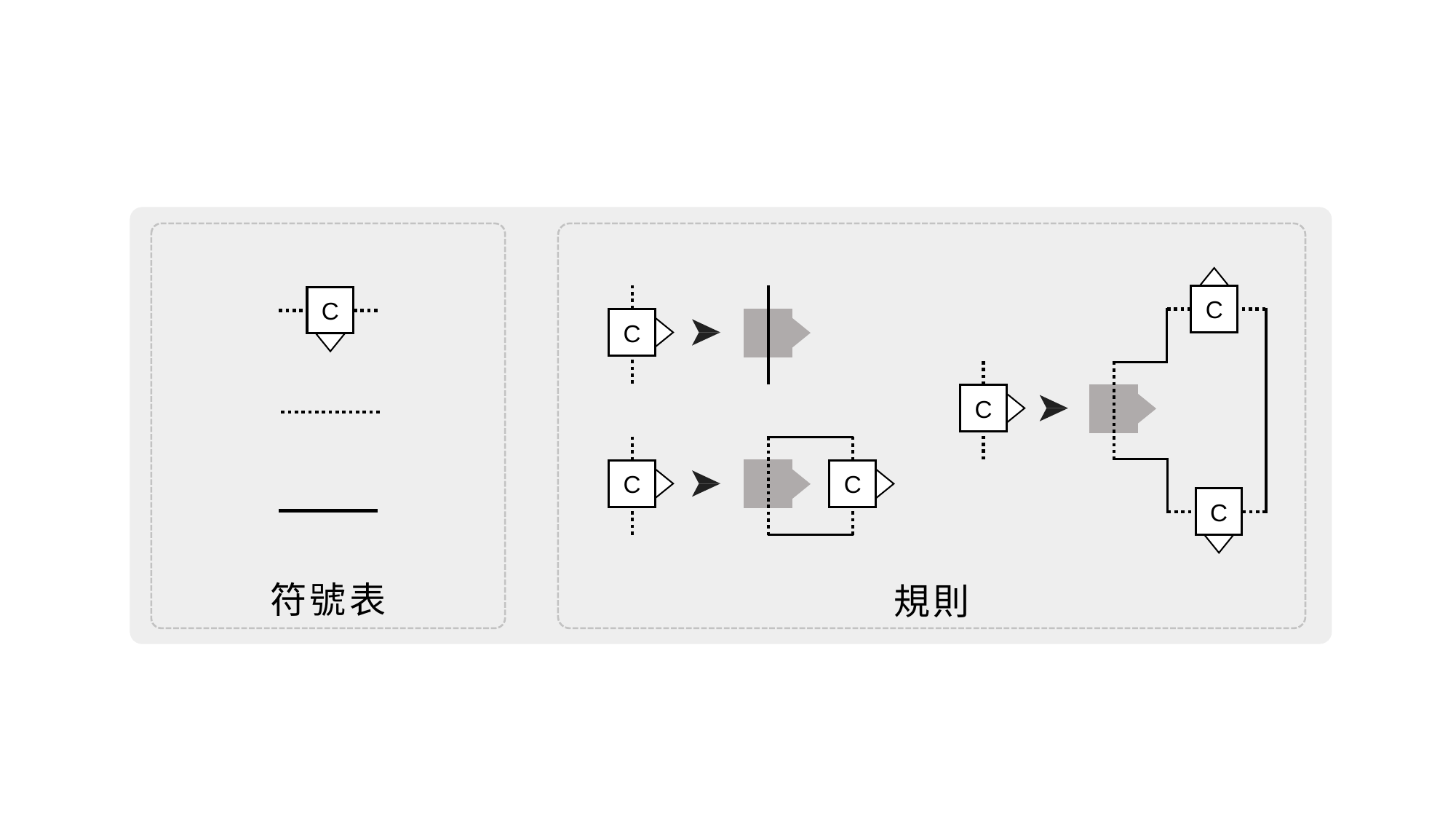

C

C

C

C

C

C

C

符號表
規則